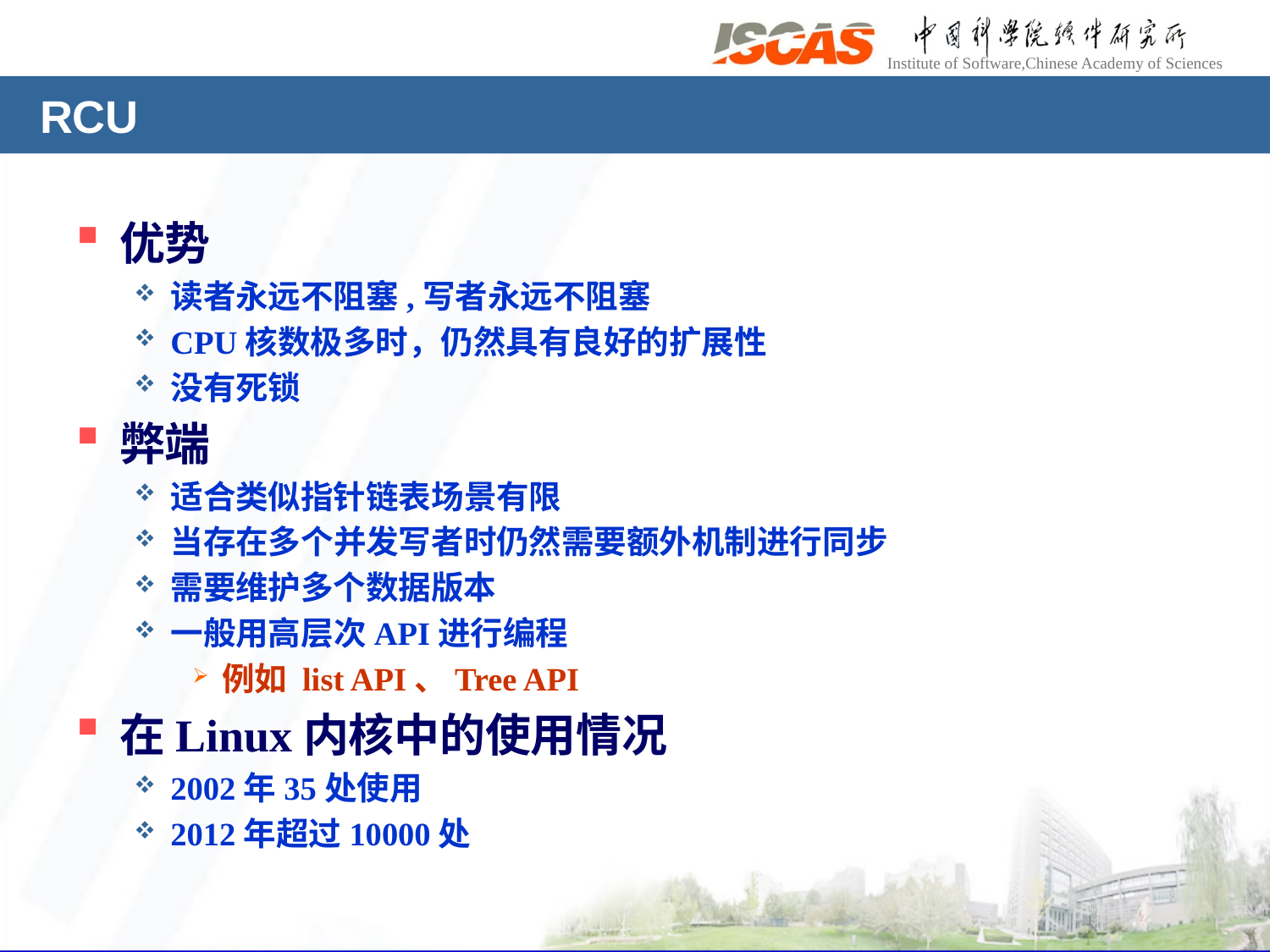

# RCU
优势
读者永远不阻塞,写者永远不阻塞
CPU核数极多时，仍然具有良好的扩展性
没有死锁
弊端
适合类似指针链表场景有限
当存在多个并发写者时仍然需要额外机制进行同步
需要维护多个数据版本
一般用高层次API进行编程
例如 list API、Tree API
在Linux内核中的使用情况
2002年35处使用
2012年超过10000处